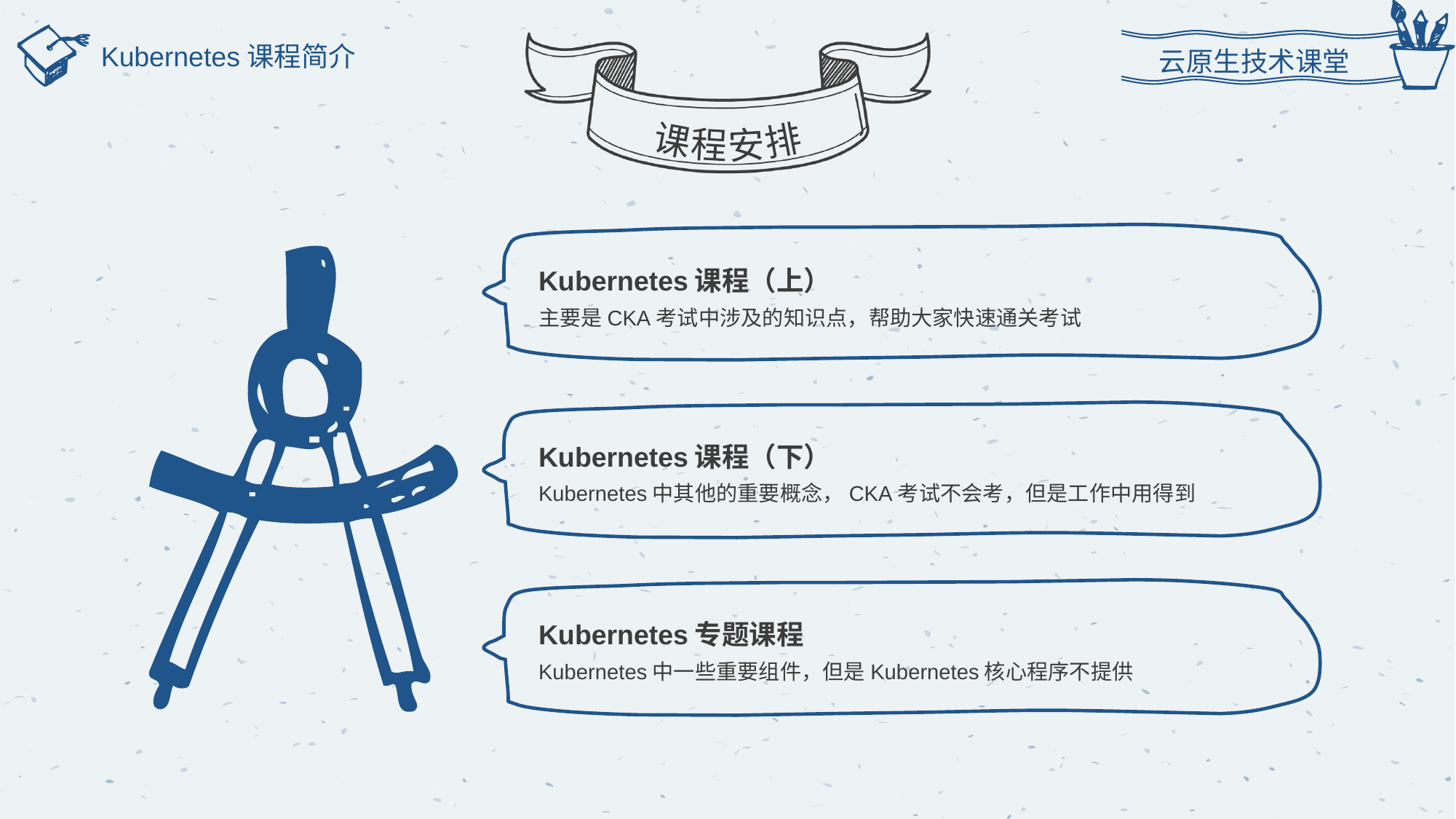

云原生技术课堂
课程安排

Kubernetes课程简介

Kubernetes课程（上）
主要是CKA考试中涉及的知识点，帮助大家快速通关考试

Kubernetes课程（下）
Kubernetes中其他的重要概念，CKA考试不会考，但是工作中用得到

Kubernetes专题课程
Kubernetes中一些重要组件，但是Kubernetes核心程序不提供